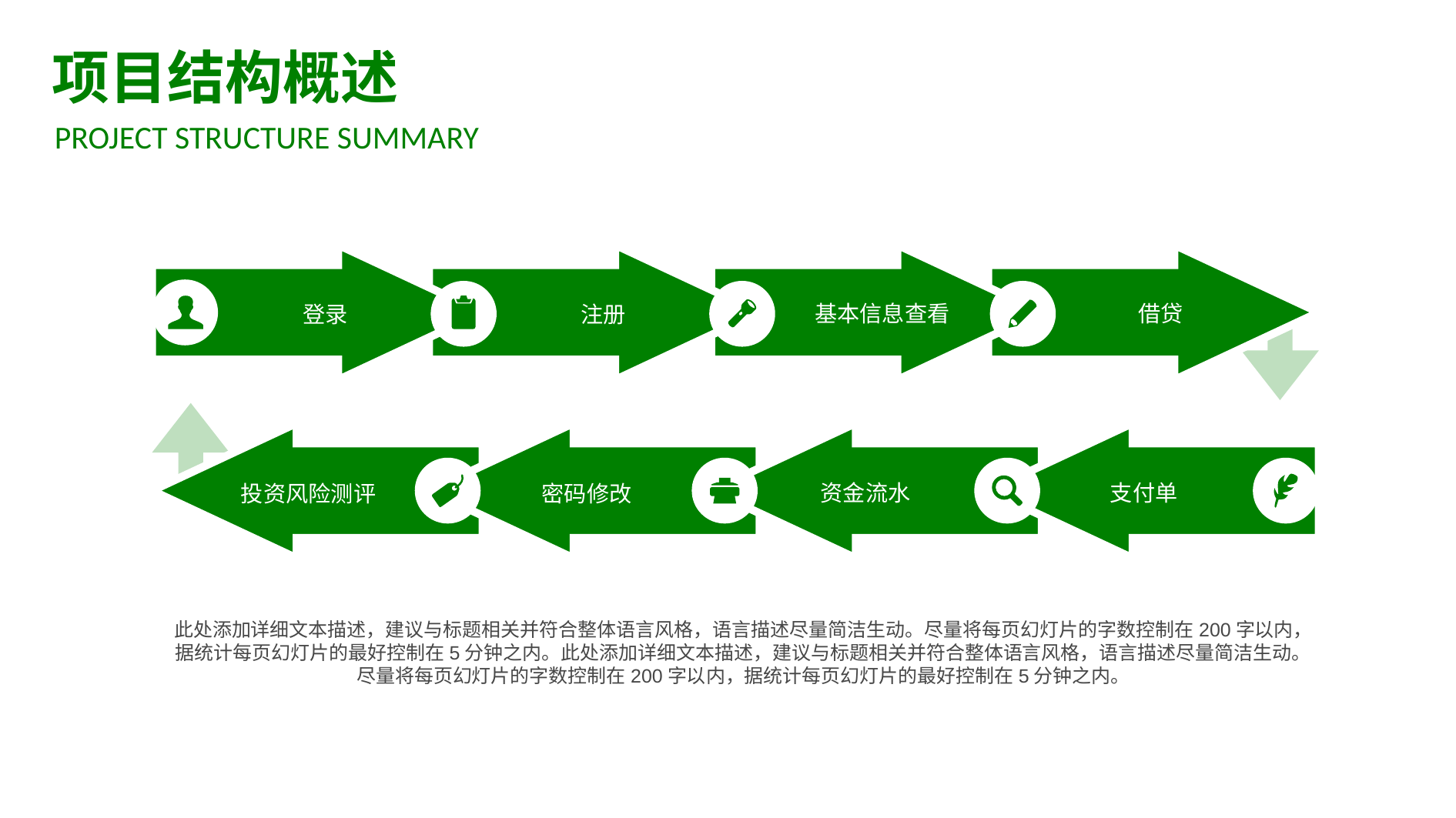

项目结构概述

PROJECT STRUCTURE SUMMARY

基本信息查看
借贷
登录
注册

资金流水
支付单
投资风险测评
密码修改
此处添加详细文本描述，建议与标题相关并符合整体语言风格，语言描述尽量简洁生动。尽量将每页幻灯片的字数控制在200字以内，据统计每页幻灯片的最好控制在5分钟之内。此处添加详细文本描述，建议与标题相关并符合整体语言风格，语言描述尽量简洁生动。尽量将每页幻灯片的字数控制在200字以内，据统计每页幻灯片的最好控制在5分钟之内。